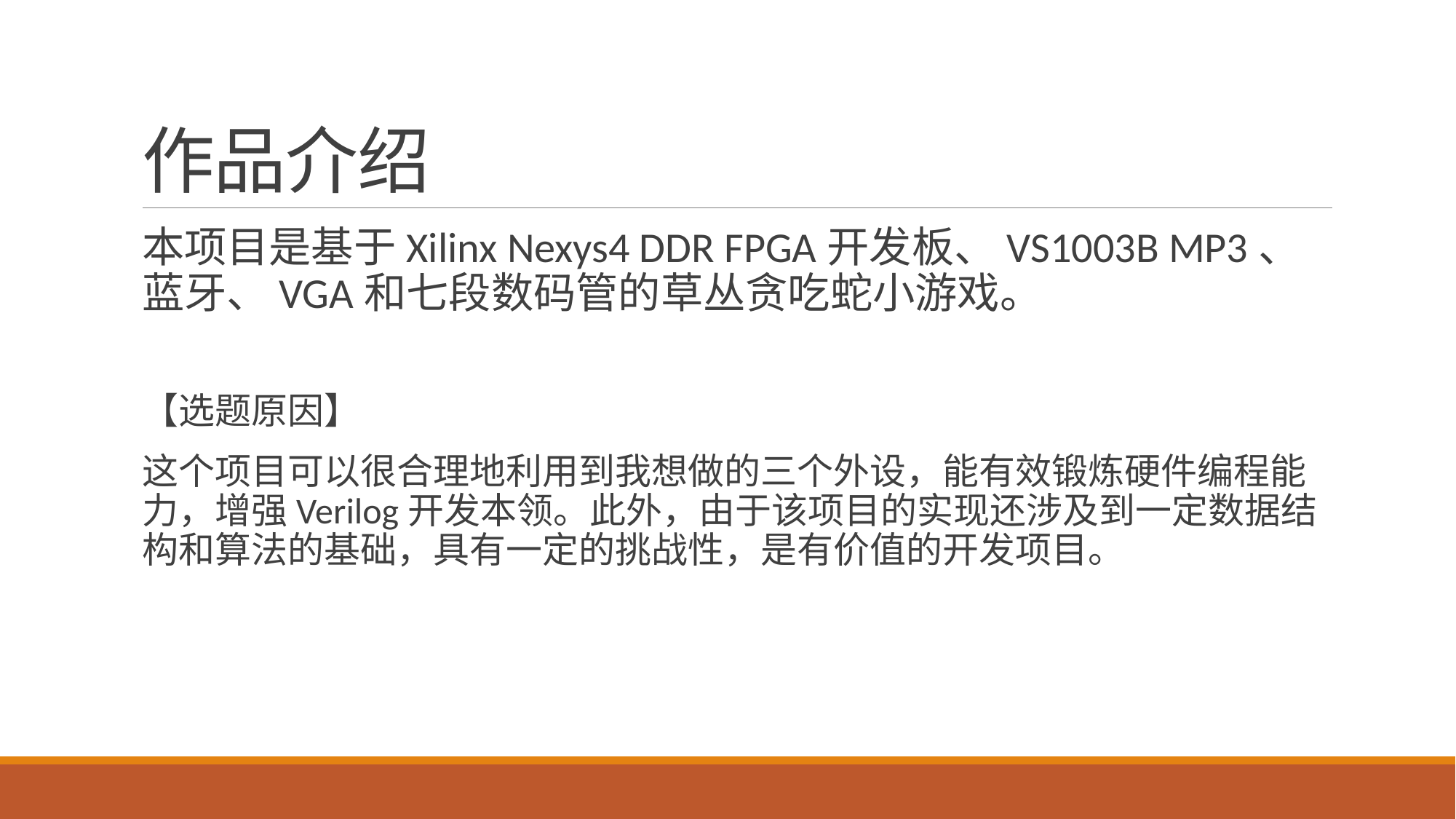

# 作品介绍
本项目是基于Xilinx Nexys4 DDR FPGA开发板、VS1003B MP3、蓝牙、VGA和七段数码管的草丛贪吃蛇小游戏。

【选题原因】
这个项目可以很合理地利用到我想做的三个外设，能有效锻炼硬件编程能力，增强Verilog开发本领。此外，由于该项目的实现还涉及到一定数据结构和算法的基础，具有一定的挑战性，是有价值的开发项目。